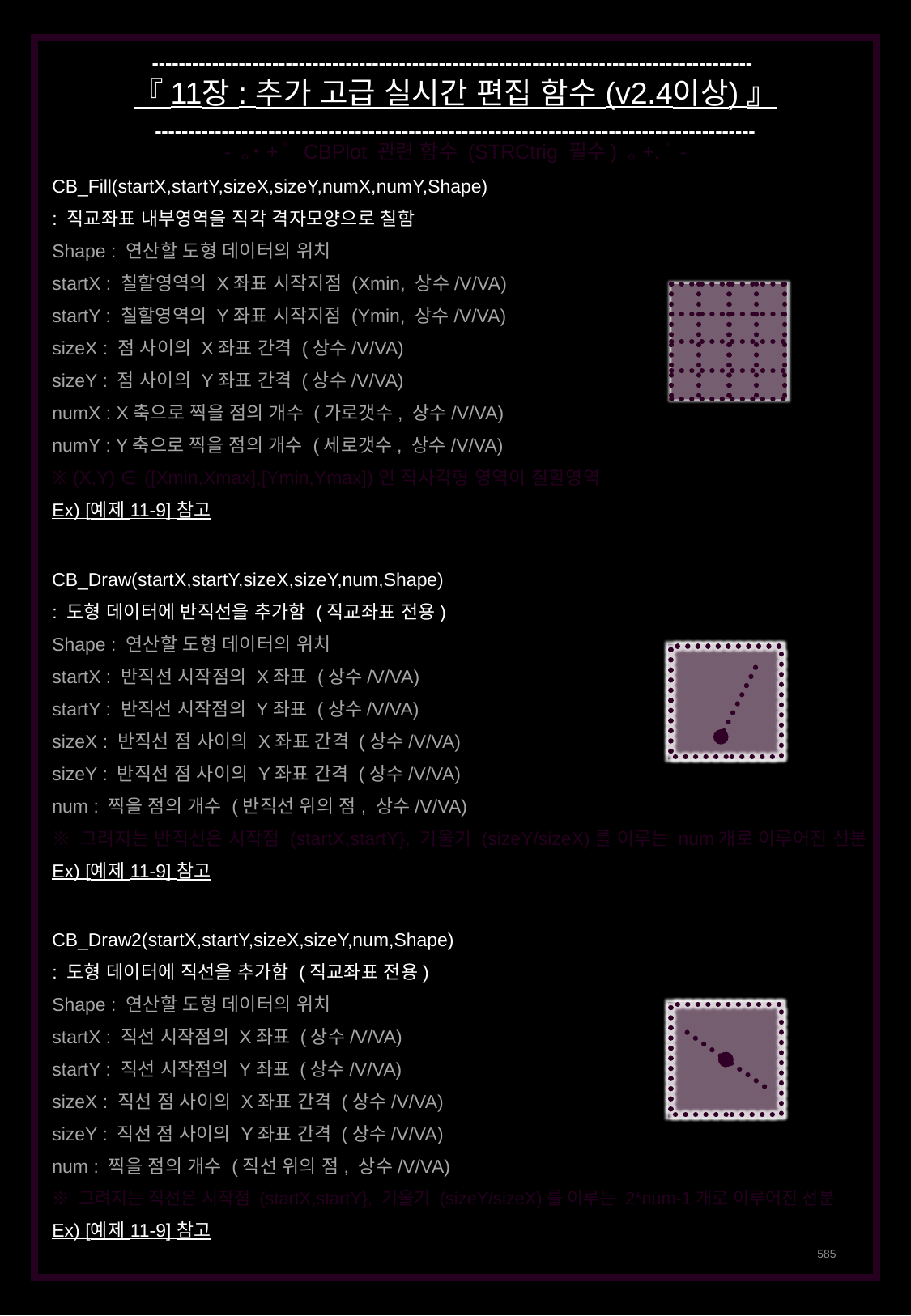

------------------------------------------------------------------------------------------
『 11장 : 추가 고급 실시간 편집 함수 (v2.4이상) 』
------------------------------------------------------------------------------------------
- ｡˙+ﾟ CBPlot 관련 함수 (STRCtrig 필수) ｡+.ﾟ-
CB_Fill(startX,startY,sizeX,sizeY,numX,numY,Shape)
: 직교좌표 내부영역을 직각 격자모양으로 칠함
Shape : 연산할 도형 데이터의 위치
startX : 칠할영역의 X좌표 시작지점 (Xmin, 상수/V/VA)
startY : 칠할영역의 Y좌표 시작지점 (Ymin, 상수/V/VA)
sizeX : 점 사이의 X좌표 간격 (상수/V/VA)
sizeY : 점 사이의 Y좌표 간격 (상수/V/VA)
numX : X축으로 찍을 점의 개수 (가로갯수, 상수/V/VA)
numY : Y축으로 찍을 점의 개수 (세로갯수, 상수/V/VA)
※ (X,Y) ∈ ([Xmin,Xmax],[Ymin,Ymax])인 직사각형 영역이 칠할영역
Ex) [예제 11-9] 참고

CB_Draw(startX,startY,sizeX,sizeY,num,Shape)
: 도형 데이터에 반직선을 추가함 (직교좌표 전용)
Shape : 연산할 도형 데이터의 위치
startX : 반직선 시작점의 X좌표 (상수/V/VA)
startY : 반직선 시작점의 Y좌표 (상수/V/VA)
sizeX : 반직선 점 사이의 X좌표 간격 (상수/V/VA)
sizeY : 반직선 점 사이의 Y좌표 간격 (상수/V/VA)
num : 찍을 점의 개수 (반직선 위의 점, 상수/V/VA)
※ 그려지는 반직선은 시작점 (startX,startY}, 기울기 (sizeY/sizeX)를 이루는 num개로 이루어진 선분
Ex) [예제 11-9] 참고

CB_Draw2(startX,startY,sizeX,sizeY,num,Shape)
: 도형 데이터에 직선을 추가함 (직교좌표 전용)
Shape : 연산할 도형 데이터의 위치
startX : 직선 시작점의 X좌표 (상수/V/VA)
startY : 직선 시작점의 Y좌표 (상수/V/VA)
sizeX : 직선 점 사이의 X좌표 간격 (상수/V/VA)
sizeY : 직선 점 사이의 Y좌표 간격 (상수/V/VA)
num : 찍을 점의 개수 (직선 위의 점, 상수/V/VA)
※ 그려지는 직선은 시작점 (startX,startY}, 기울기 (sizeY/sizeX)를 이루는 2*num-1개로 이루어진 선분
Ex) [예제 11-9] 참고

585